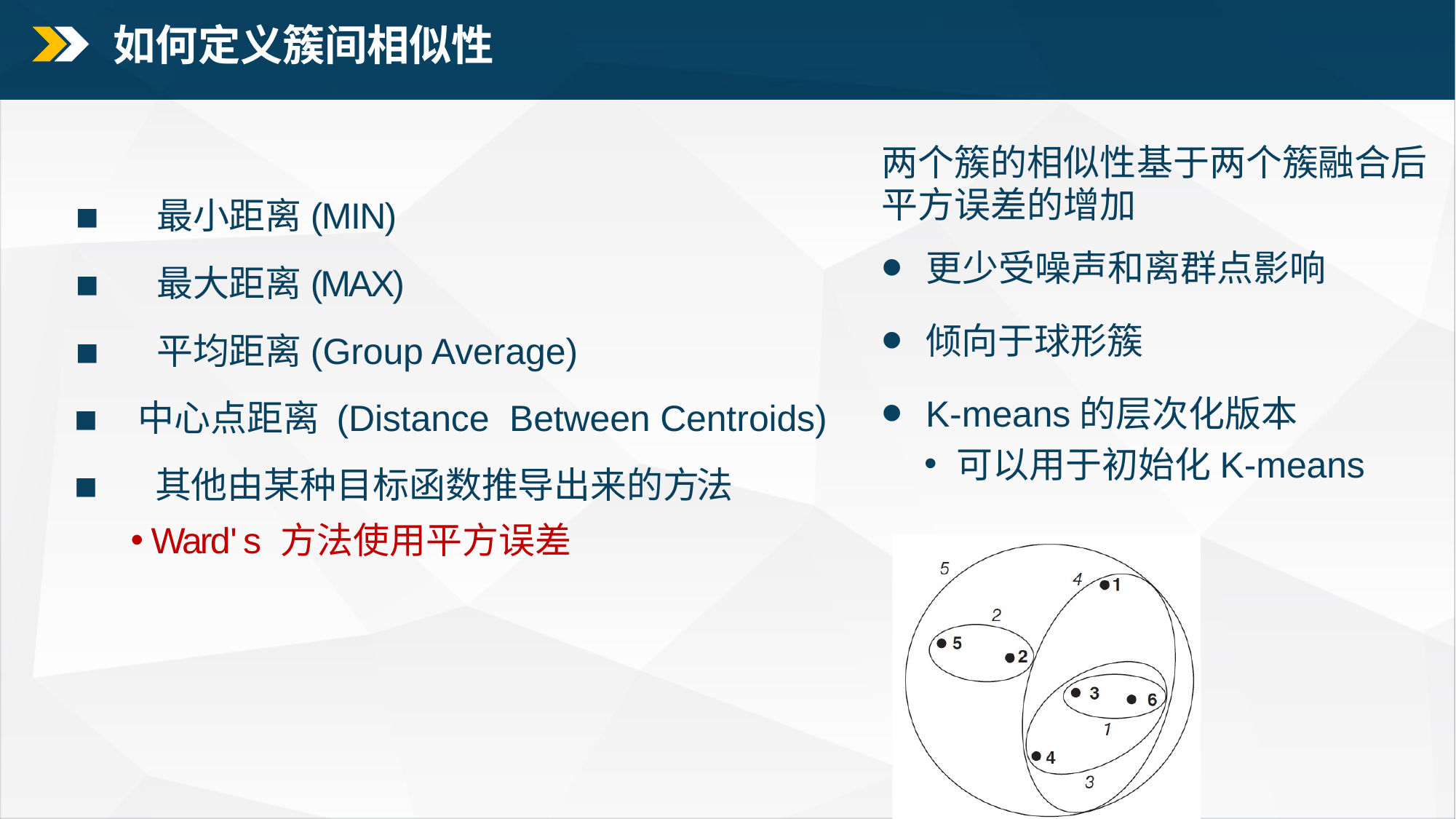

# 如何定义簇间相似性
两个簇的相似性基于两个簇融合后平方误差的增加
更少受噪声和离群点影响
倾向于球形簇
K-means的层次化版本
可以用于初始化K-means
◼ 最小距离(MIN)
◼ 最大距离(MAX)
◼ 平均距离(Group Average)
◼    中心点距离 (Distance  Between Centroids)
◼ 其他由某种目标函数推导出来的方 法
Ward' s 方法使用平方误差